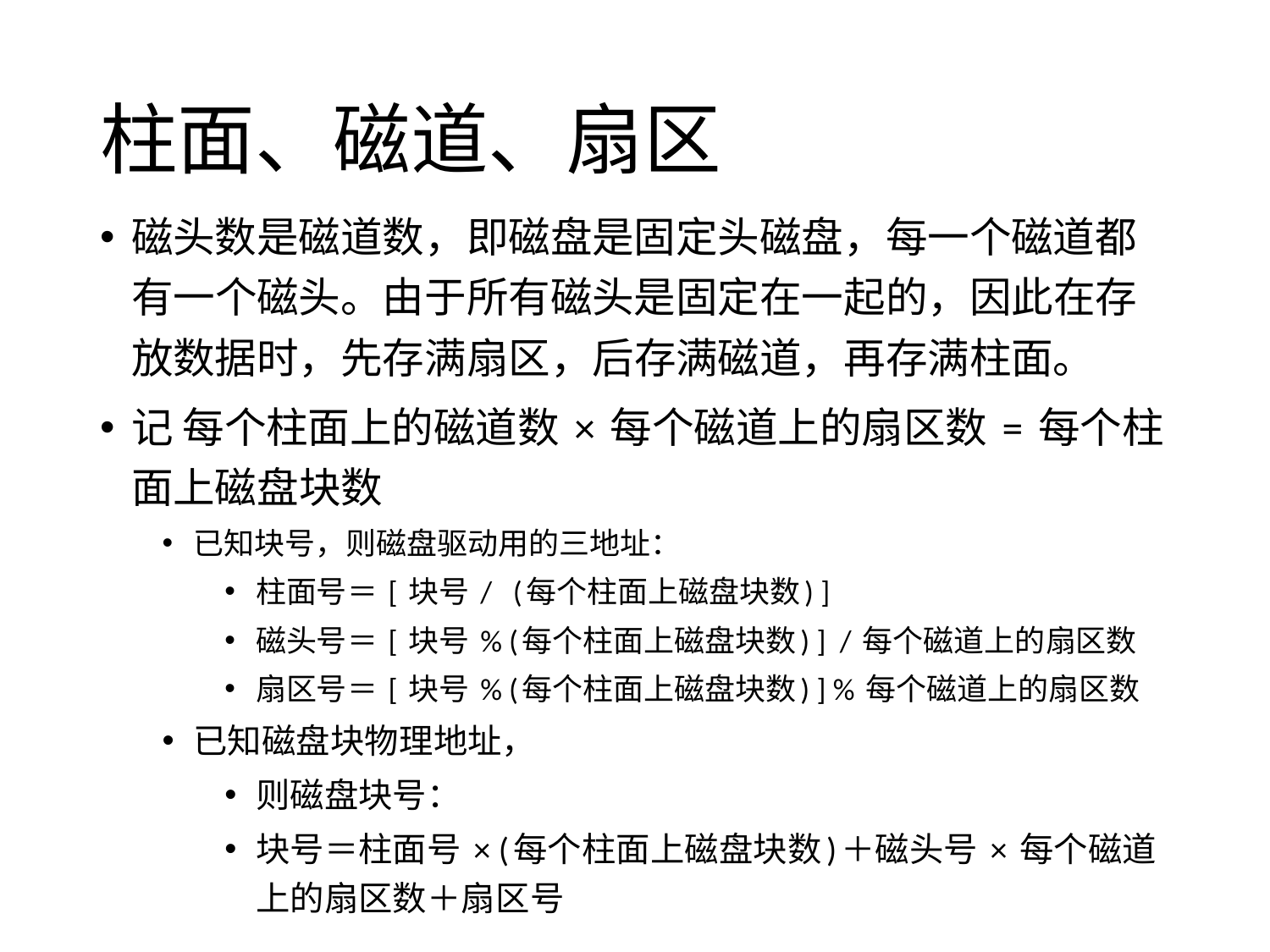

# 柱面、磁道、扇区
磁头数是磁道数，即磁盘是固定头磁盘，每一个磁道都有一个磁头。由于所有磁头是固定在一起的，因此在存放数据时，先存满扇区，后存满磁道，再存满柱面。
记 每个柱面上的磁道数 × 每个磁道上的扇区数 = 每个柱面上磁盘块数
已知块号，则磁盘驱动用的三地址：
柱面号＝ [ 块号 /   (每个柱面上磁盘块数) ]
磁头号＝ [ 块号 % (每个柱面上磁盘块数) ]  / 每个磁道上的扇区数
扇区号＝ [ 块号 % (每个柱面上磁盘块数) ] % 每个磁道上的扇区数
已知磁盘块物理地址，
则磁盘块号：
块号＝柱面号 × (每个柱面上磁盘块数)＋磁头号 × 每个磁道上的扇区数＋扇区号